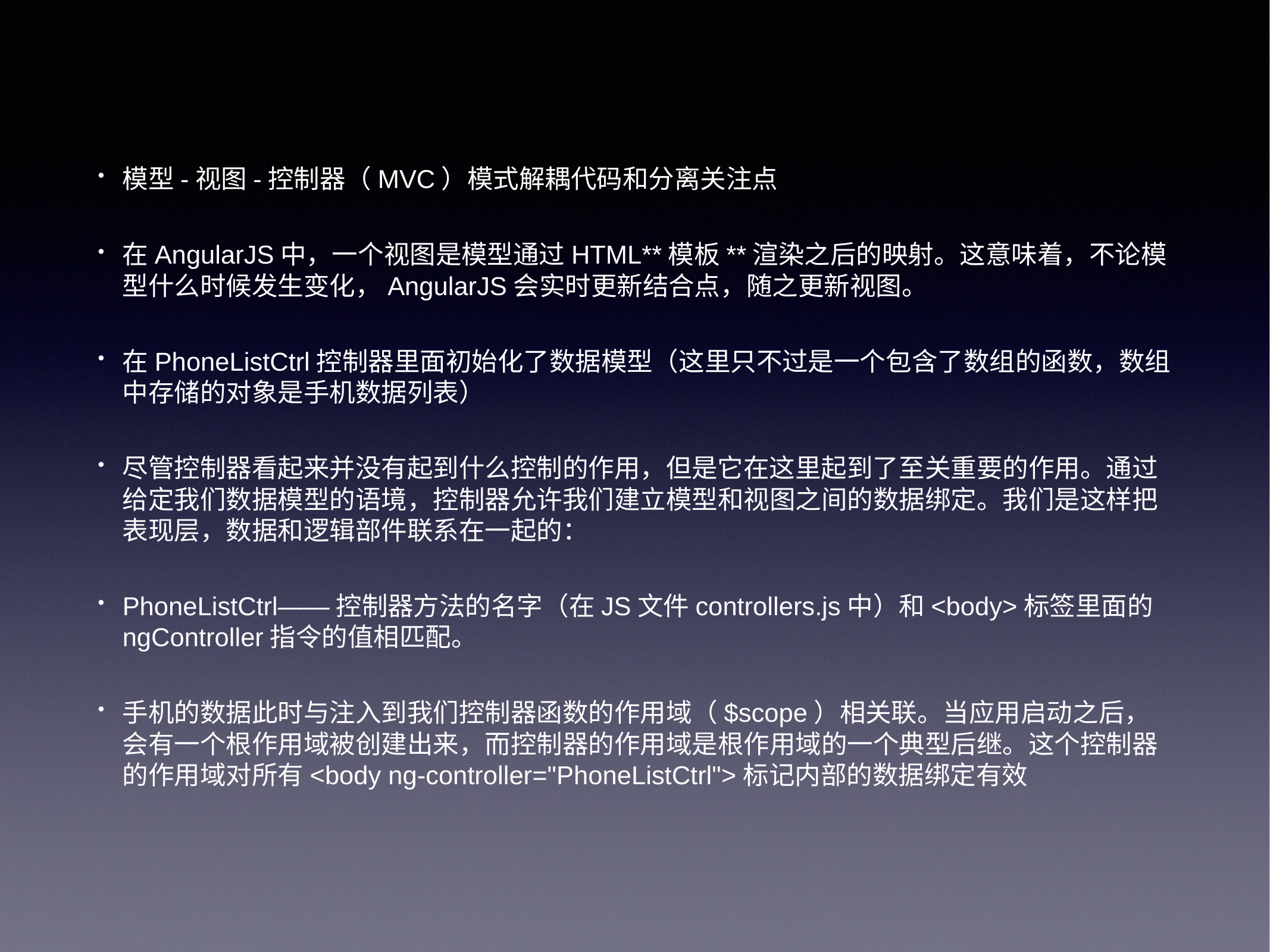

模型-视图-控制器（MVC）模式解耦代码和分离关注点
在AngularJS中，一个视图是模型通过HTML**模板**渲染之后的映射。这意味着，不论模型什么时候发生变化，AngularJS会实时更新结合点，随之更新视图。
在PhoneListCtrl控制器里面初始化了数据模型（这里只不过是一个包含了数组的函数，数组中存储的对象是手机数据列表）
尽管控制器看起来并没有起到什么控制的作用，但是它在这里起到了至关重要的作用。通过给定我们数据模型的语境，控制器允许我们建立模型和视图之间的数据绑定。我们是这样把表现层，数据和逻辑部件联系在一起的：
PhoneListCtrl——控制器方法的名字（在JS文件controllers.js中）和<body>标签里面的ngController指令的值相匹配。
手机的数据此时与注入到我们控制器函数的作用域（$scope）相关联。当应用启动之后，会有一个根作用域被创建出来，而控制器的作用域是根作用域的一个典型后继。这个控制器的作用域对所有<body ng-controller="PhoneListCtrl">标记内部的数据绑定有效